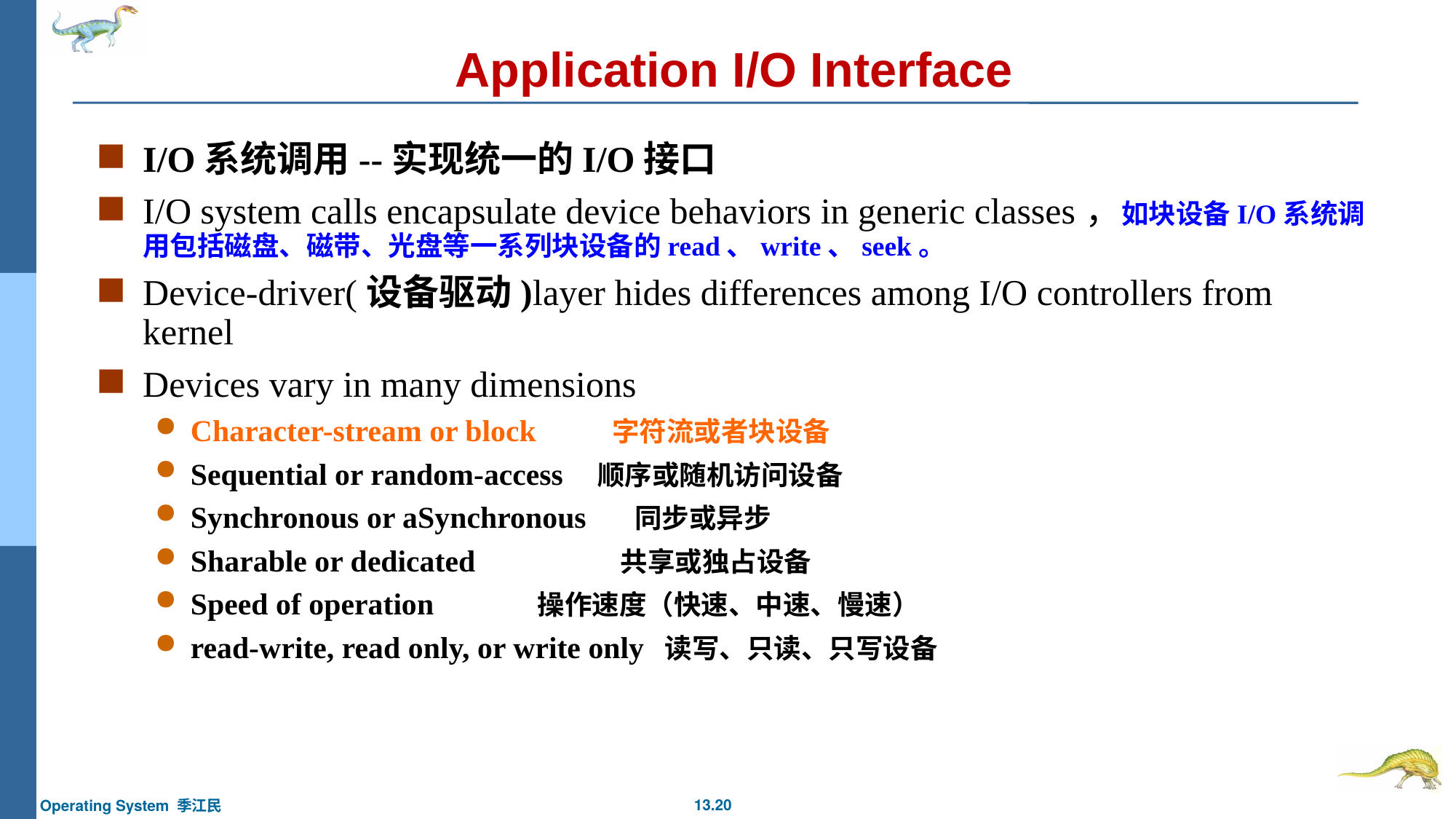

# Application I/O Interface
I/O系统调用--实现统一的I/O接口
I/O system calls encapsulate device behaviors in generic classes，如块设备I/O系统调用包括磁盘、磁带、光盘等一系列块设备的read、write、seek。
Device-driver(设备驱动)layer hides differences among I/O controllers from kernel
Devices vary in many dimensions
Character-stream or block          字符流或者块设备
Sequential or random-access    顺序或随机访问设备
Synchronous or aSynchronous      同步或异步
Sharable or dedicated                    共享或独占设备
Speed of operation              操作速度（快速、中速、慢速）
read-write, read only, or write only  读写、只读、只写设备